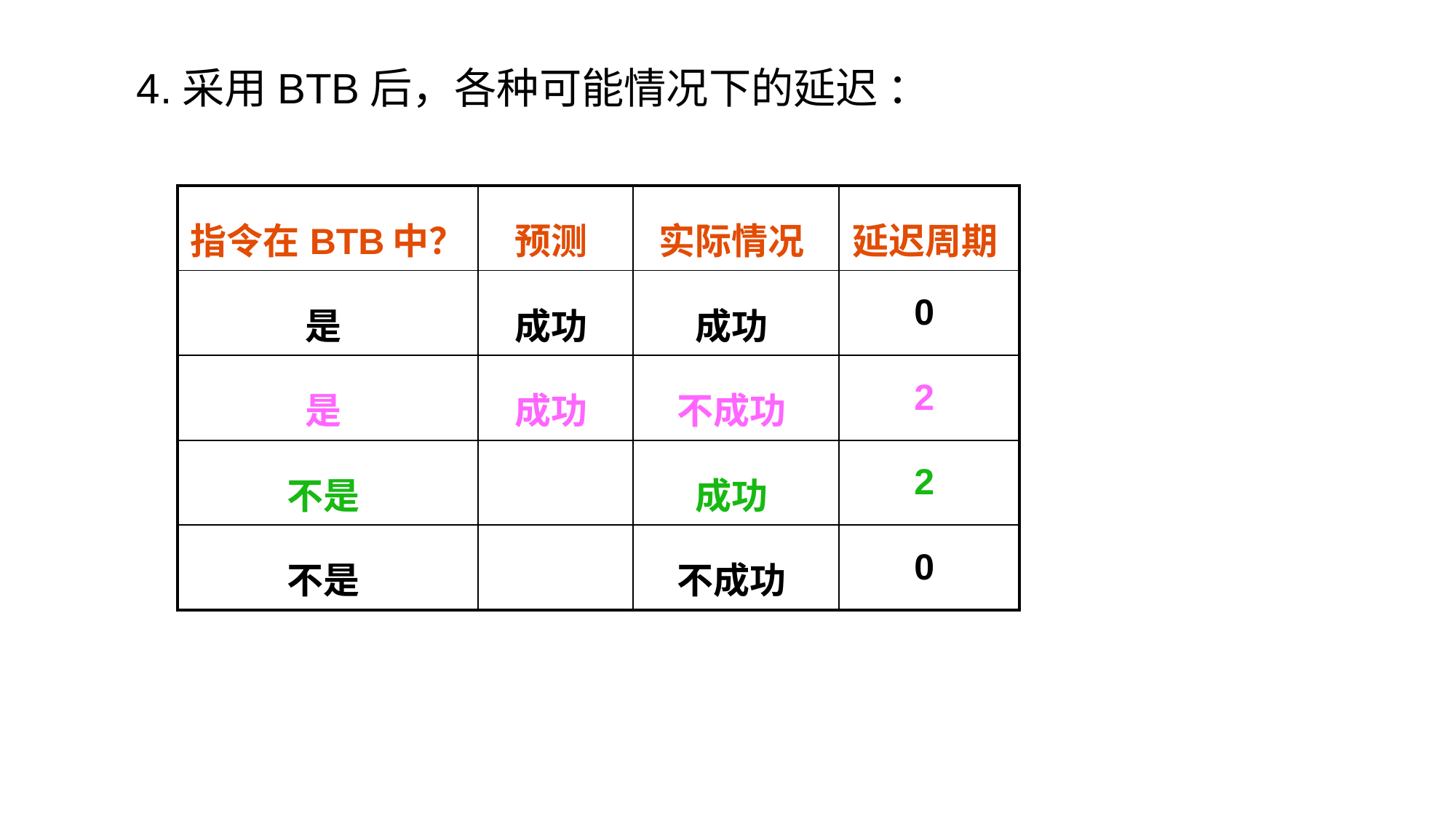

#
4.采用BTB后，各种可能情况下的延迟 ：
| 指令在BTB中？ | 预测 | 实际情况 | 延迟周期 |
| --- | --- | --- | --- |
| 是 | 成功 | 成功 | 0 |
| 是 | 成功 | 不成功 | 2 |
| 不是 |  | 成功 | 2 |
| 不是 |  | 不成功 | 0 |